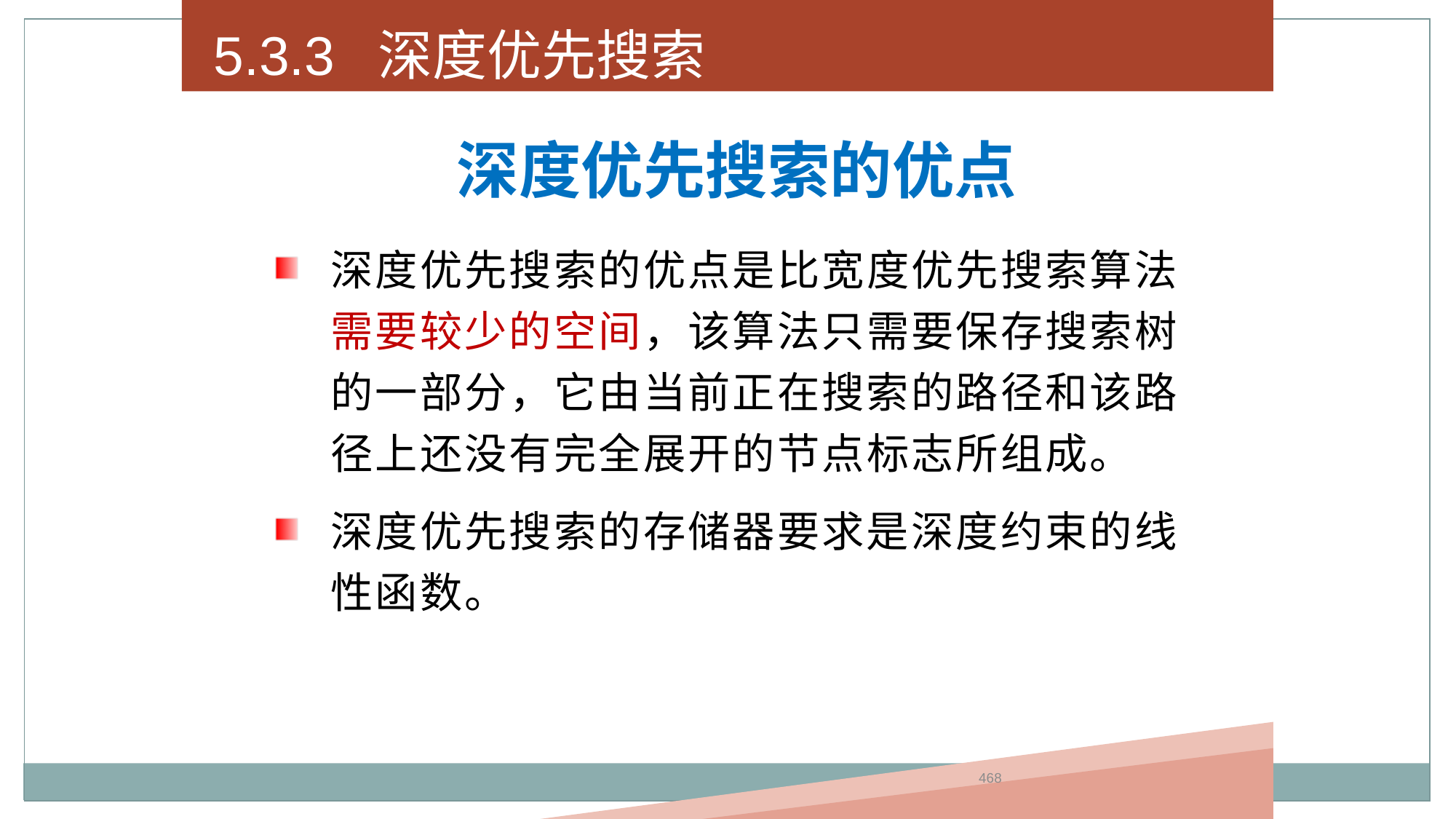

5.3.3  深度优先搜索
深度优先搜索的优点
深度优先搜索的优点是比宽度优先搜索算法需要较少的空间，该算法只需要保存搜索树的一部分，它由当前正在搜索的路径和该路径上还没有完全展开的节点标志所组成。
深度优先搜索的存储器要求是深度约束的线性函数。

468